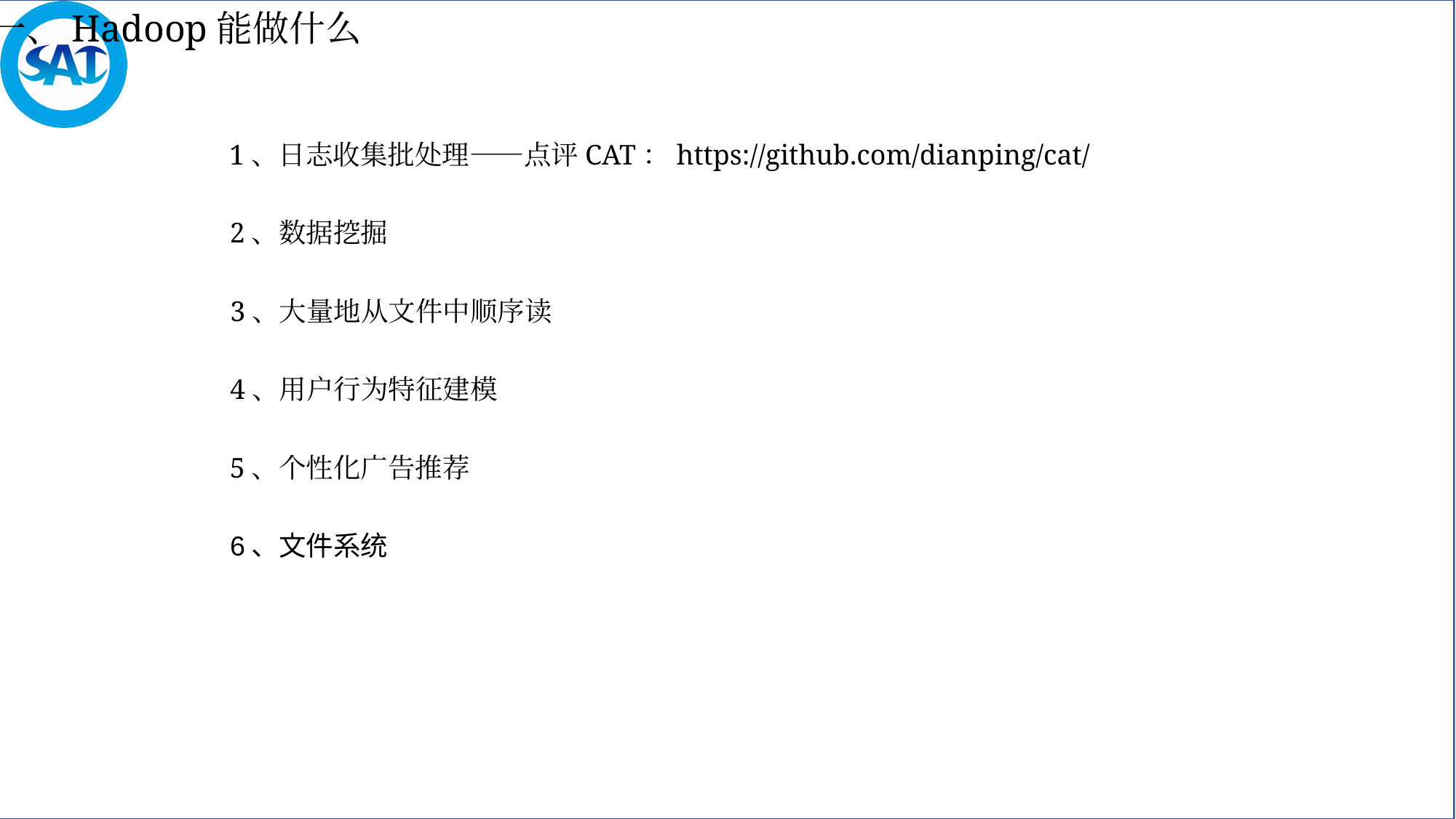

一、Hadoop能做什么
1、日志收集批处理——点评CAT：https://github.com/dianping/cat/
2、数据挖掘
3、大量地从文件中顺序读
4、用户行为特征建模
5、个性化广告推荐
6、文件系统